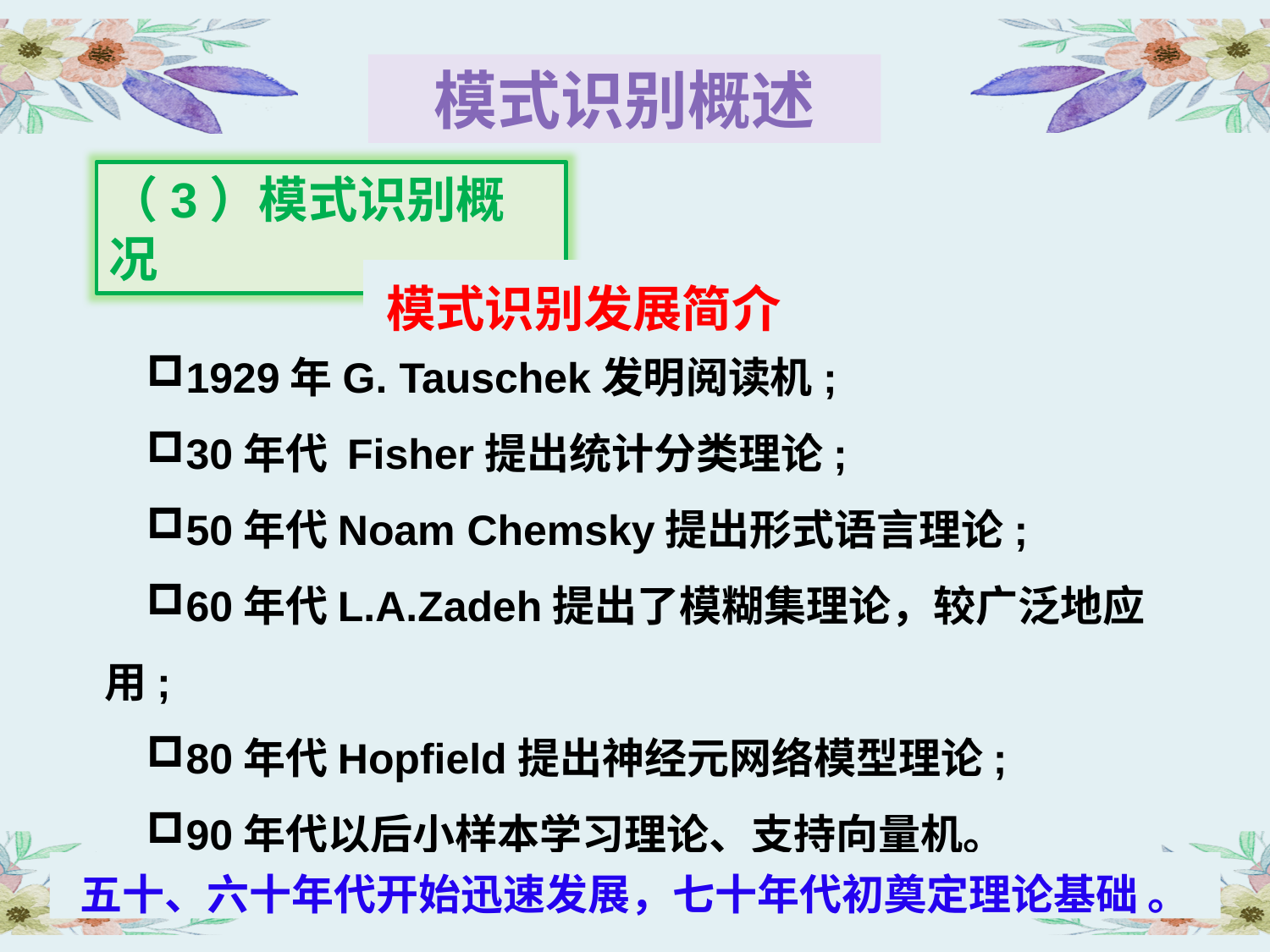

模式识别概述
（3）模式识别概况
 模式识别发展简介
1929年G. Tauschek发明阅读机;
30年代 Fisher提出统计分类理论;
50年代Noam Chemsky提出形式语言理论;
60年代L.A.Zadeh提出了模糊集理论，较广泛地应用;
80年代Hopfield提出神经元网络模型理论;
90年代以后小样本学习理论、支持向量机。
五十、六十年代开始迅速发展，七十年代初奠定理论基础 。